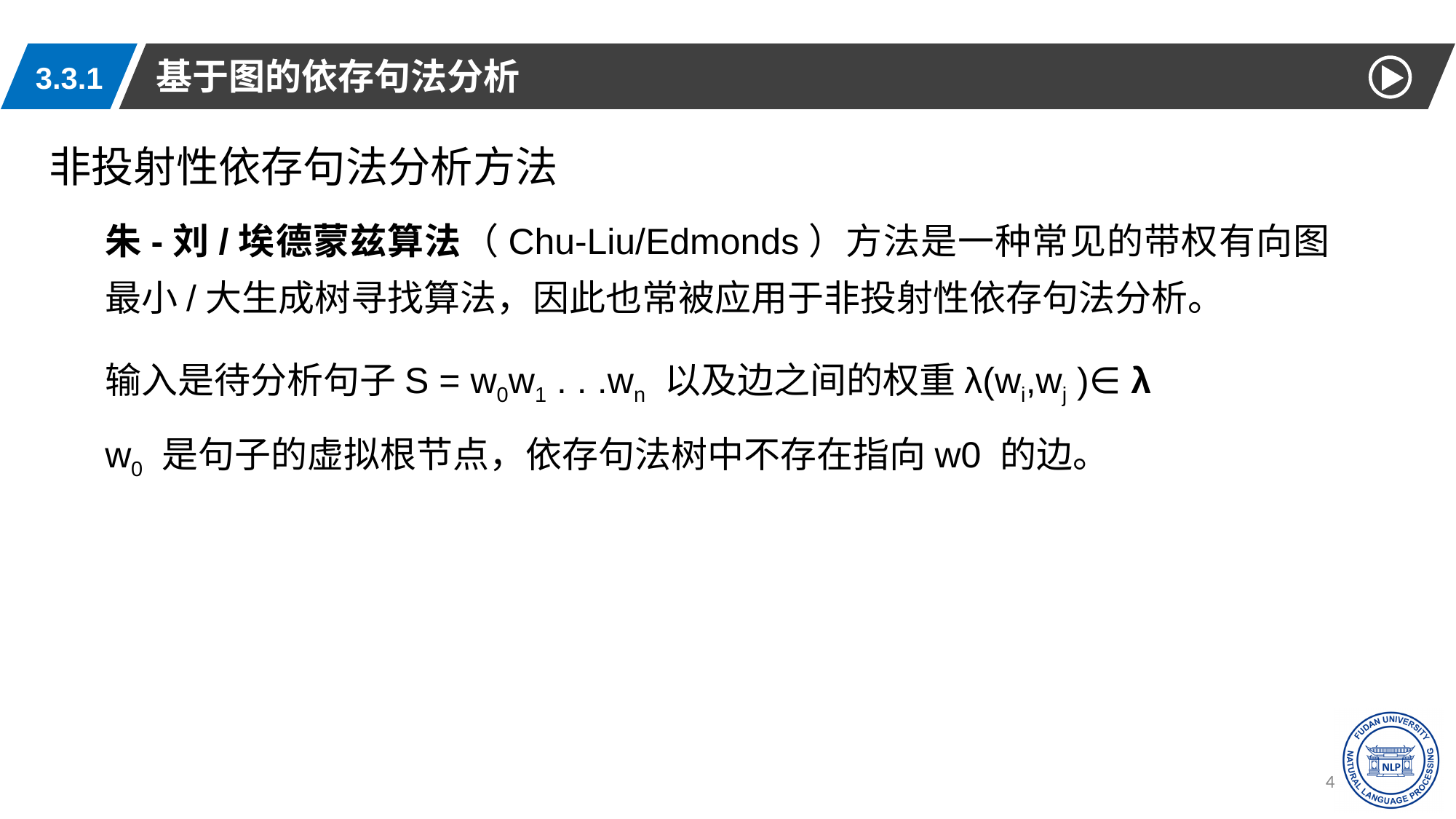

基于图的依存句法分析
3.3.1

非投射性依存句法分析方法
朱-刘/埃德蒙兹算法（Chu-Liu/Edmonds）方法是一种常见的带权有向图最小/大生成树寻找算法，因此也常被应用于非投射性依存句法分析。
输入是待分析句子S = w0w1 . . .wn 以及边之间的权重λ(wi,wj )∈ λ
w0 是句子的虚拟根节点，依存句法树中不存在指向w0 的边。

44